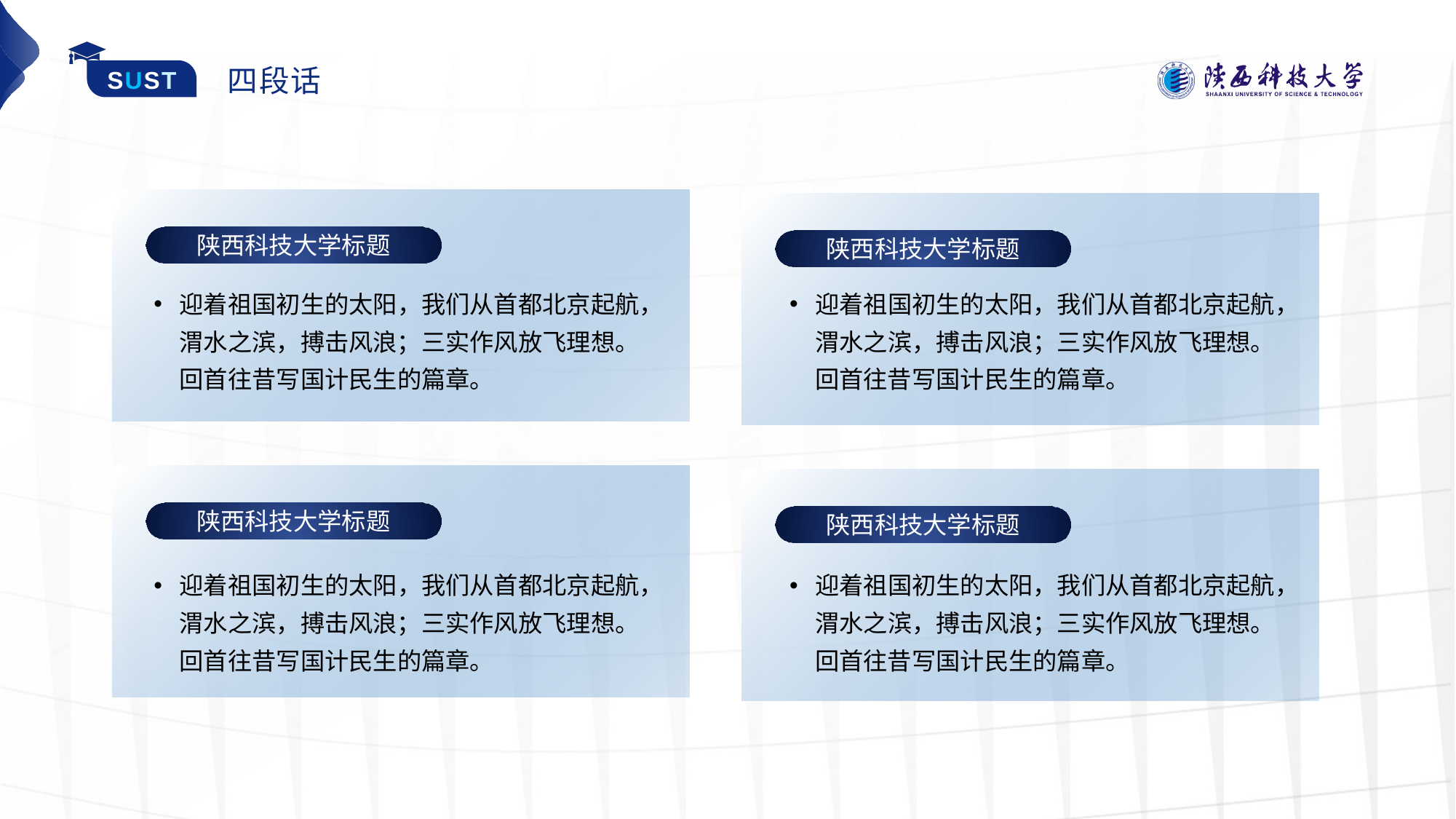

四段话

陕西科技大学标题
陕西科技大学标题
迎着祖国初生的太阳，我们从首都北京起航，渭水之滨，搏击风浪；三实作风放飞理想。回首往昔写国计民生的篇章。
迎着祖国初生的太阳，我们从首都北京起航，渭水之滨，搏击风浪；三实作风放飞理想。回首往昔写国计民生的篇章。

陕西科技大学标题
陕西科技大学标题
迎着祖国初生的太阳，我们从首都北京起航，渭水之滨，搏击风浪；三实作风放飞理想。回首往昔写国计民生的篇章。
迎着祖国初生的太阳，我们从首都北京起航，渭水之滨，搏击风浪；三实作风放飞理想。回首往昔写国计民生的篇章。